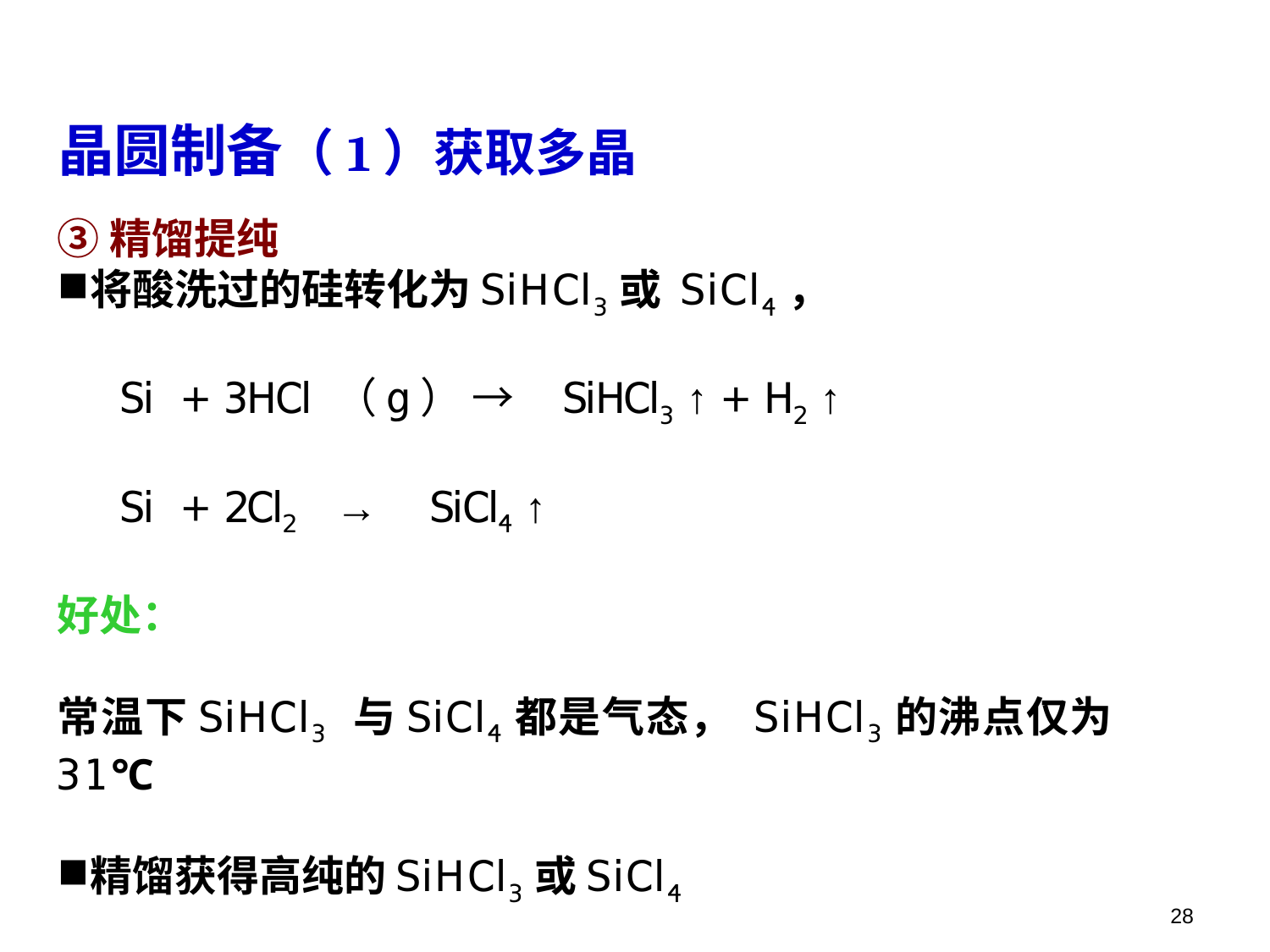

晶圆制备（1）获取多晶
③精馏提纯
将酸洗过的硅转化为SiHCl3或 SiCl4，

Si  + 3HCl （g） →    SiHCl3 ↑ + H2 ↑

Si  + 2Cl2   →    SiCl4 ↑

好处：

常温下SiHCl3 与SiCl4都是气态， SiHCl3的沸点仅为31℃

精馏获得高纯的SiHCl3或SiCl4
28